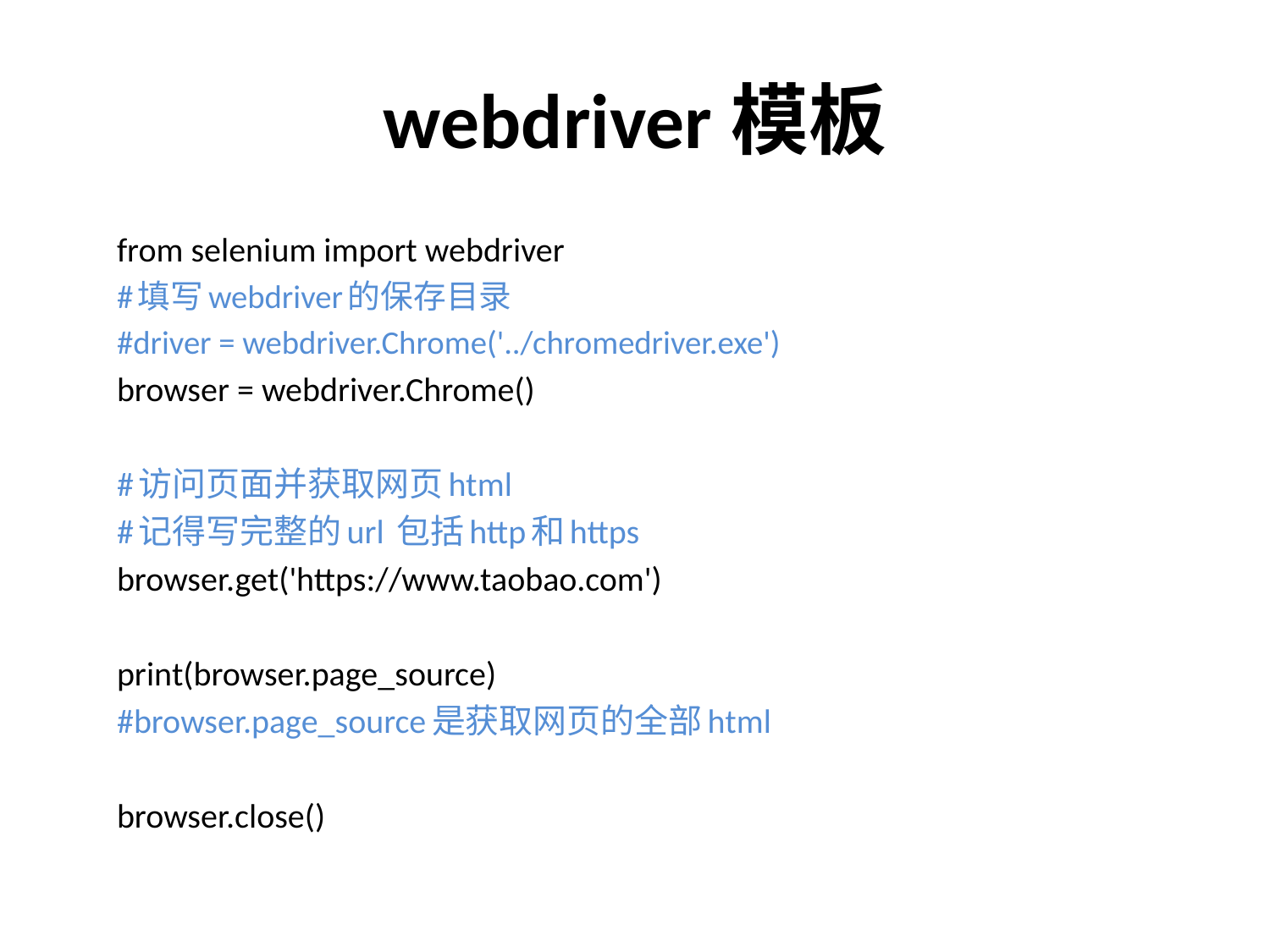

# webdriver模板
	from selenium import webdriver
	#填写webdriver的保存目录
	#driver = webdriver.Chrome('../chromedriver.exe')
	browser = webdriver.Chrome()

	#访问页面并获取网页html
	#记得写完整的url 包括http和https
	browser.get('https://www.taobao.com')

	print(browser.page_source)
	#browser.page_source是获取网页的全部html

	browser.close()